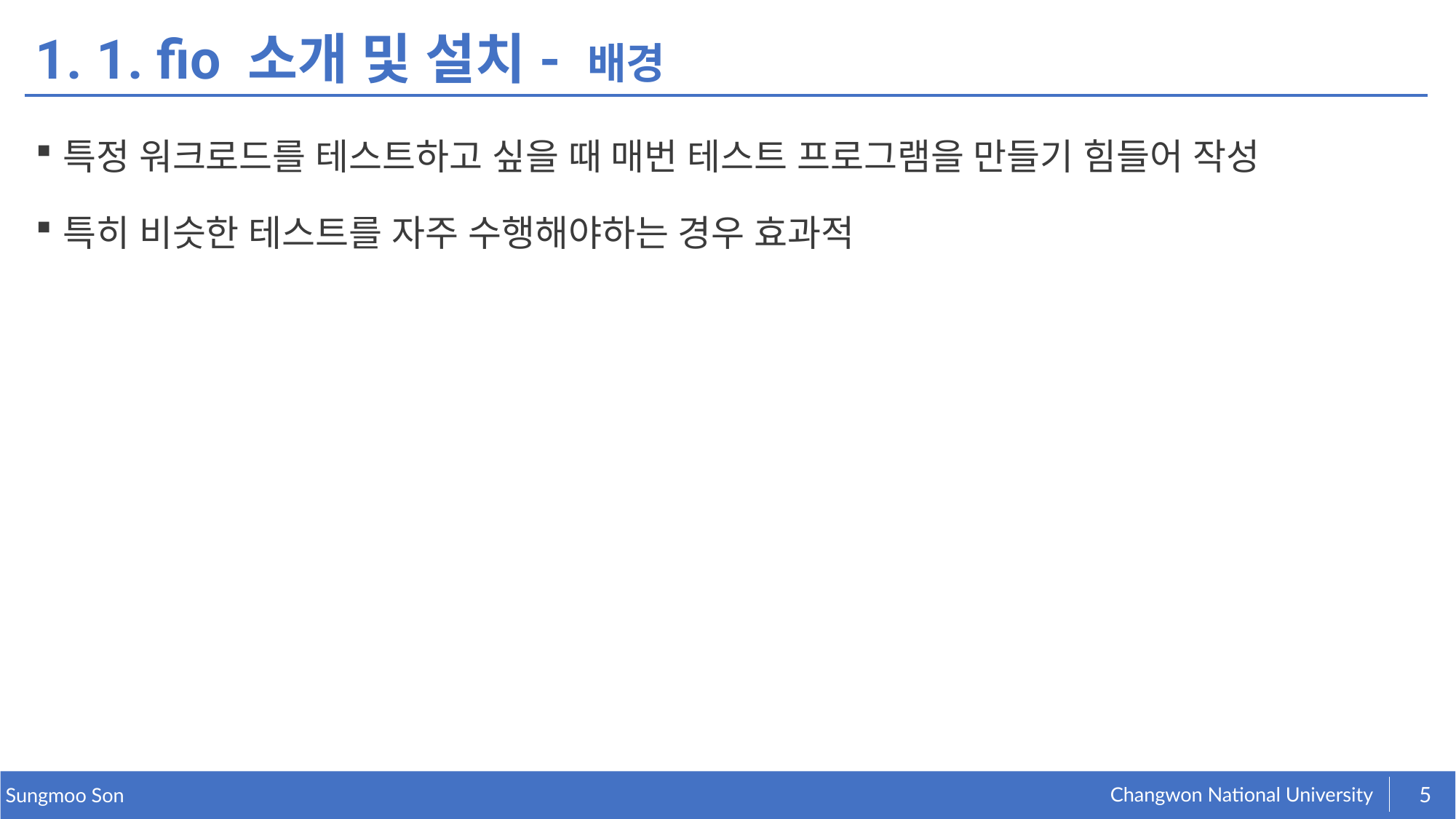

# 1. 1. fio 소개 및 설치- 배경
특정 워크로드를 테스트하고 싶을 때 매번 테스트 프로그램을 만들기 힘들어 작성
특히 비슷한 테스트를 자주 수행해야하는 경우 효과적

5